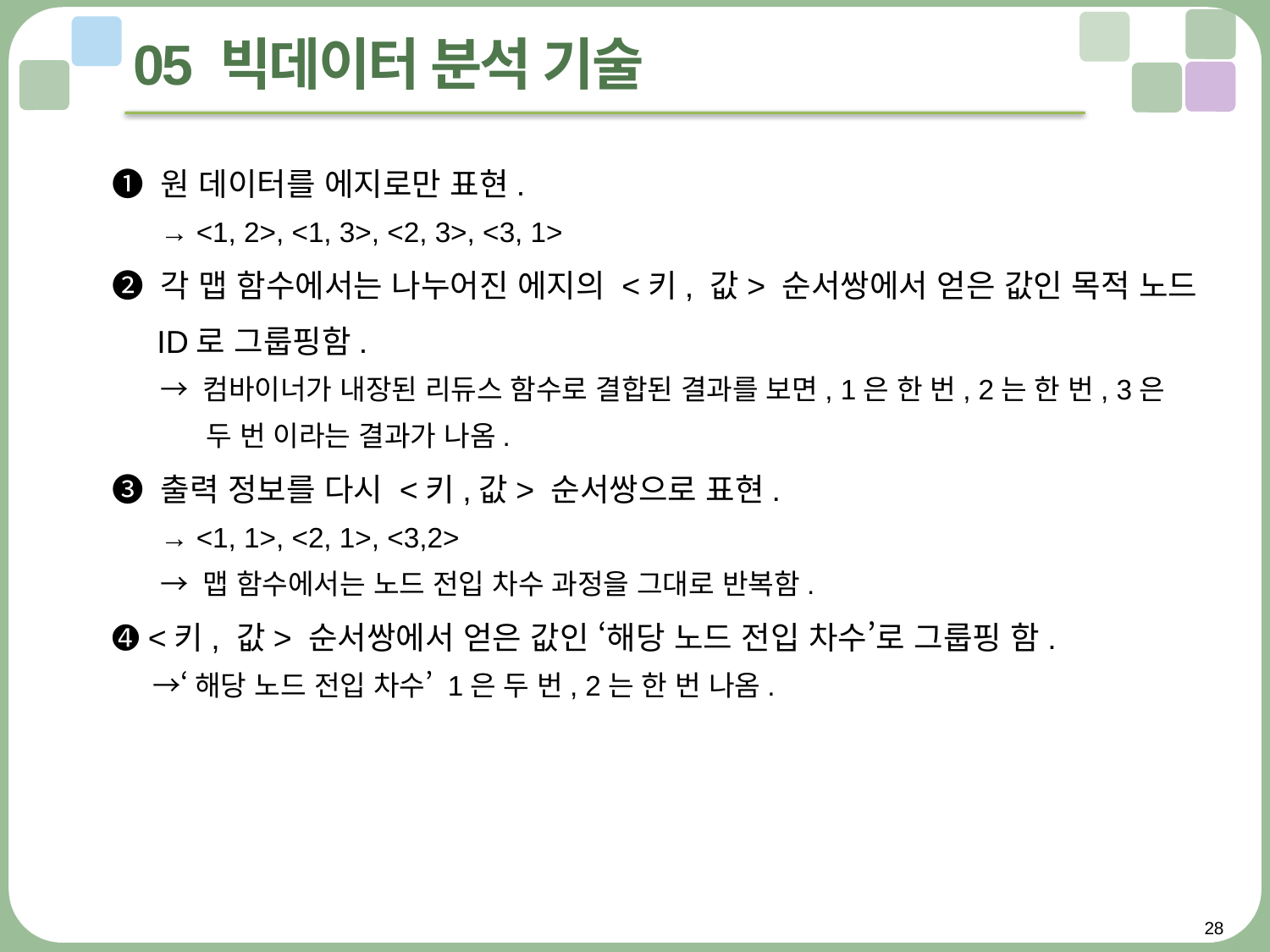

# 05 빅데이터 분석 기술
➊ 원 데이터를 에지로만 표현.
   → <1, 2>, <1, 3>, <2, 3>, <3, 1>
➋ 각 맵 함수에서는 나누어진 에지의 <키, 값> 순서쌍에서 얻은 값인 목적 노드
     ID로 그룹핑함.
   → 컴바이너가 내장된 리듀스 함수로 결합된 결과를 보면, 1은 한 번, 2는 한 번, 3은
        두 번 이라는 결과가 나옴.
➌ 출력 정보를 다시 <키,값> 순서쌍으로 표현.
   → <1, 1>, <2, 1>, <3,2>
   → 맵 함수에서는 노드 전입 차수 과정을 그대로 반복함.
➍ <키, 값> 순서쌍에서 얻은 값인 ‘해당 노드 전입 차수’로 그룹핑 함.
  →‘해당 노드 전입 차수’ 1은 두 번, 2는 한 번 나옴.